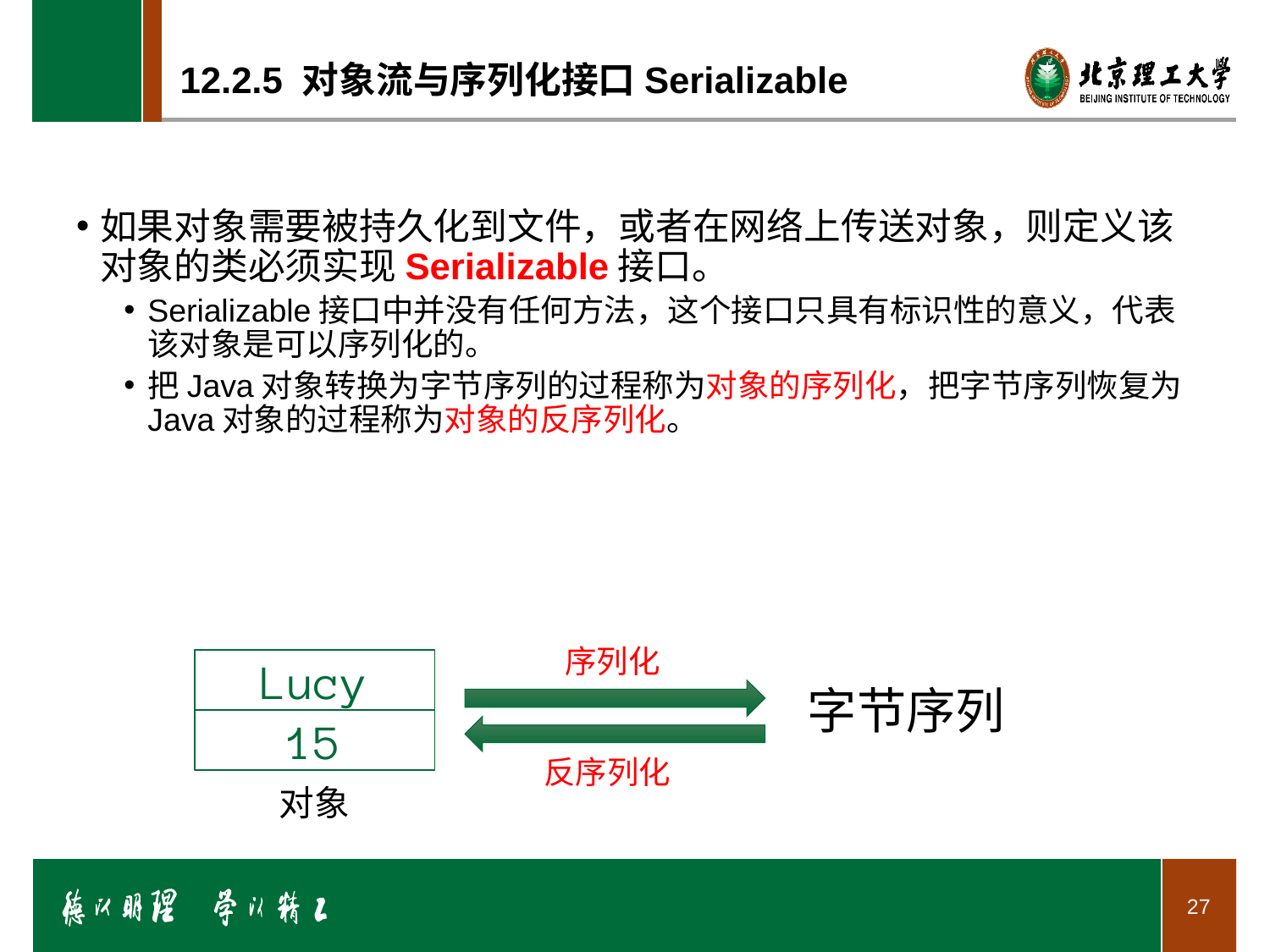

# 12.2.5 对象流与序列化接口Serializable
如果对象需要被持久化到文件，或者在网络上传送对象，则定义该对象的类必须实现Serializable接口。
Serializable接口中并没有任何方法，这个接口只具有标识性的意义，代表该对象是可以序列化的。
把Java对象转换为字节序列的过程称为对象的序列化，把字节序列恢复为Java对象的过程称为对象的反序列化。

序列化
Lucy
字节序列

15

反序列化
对象